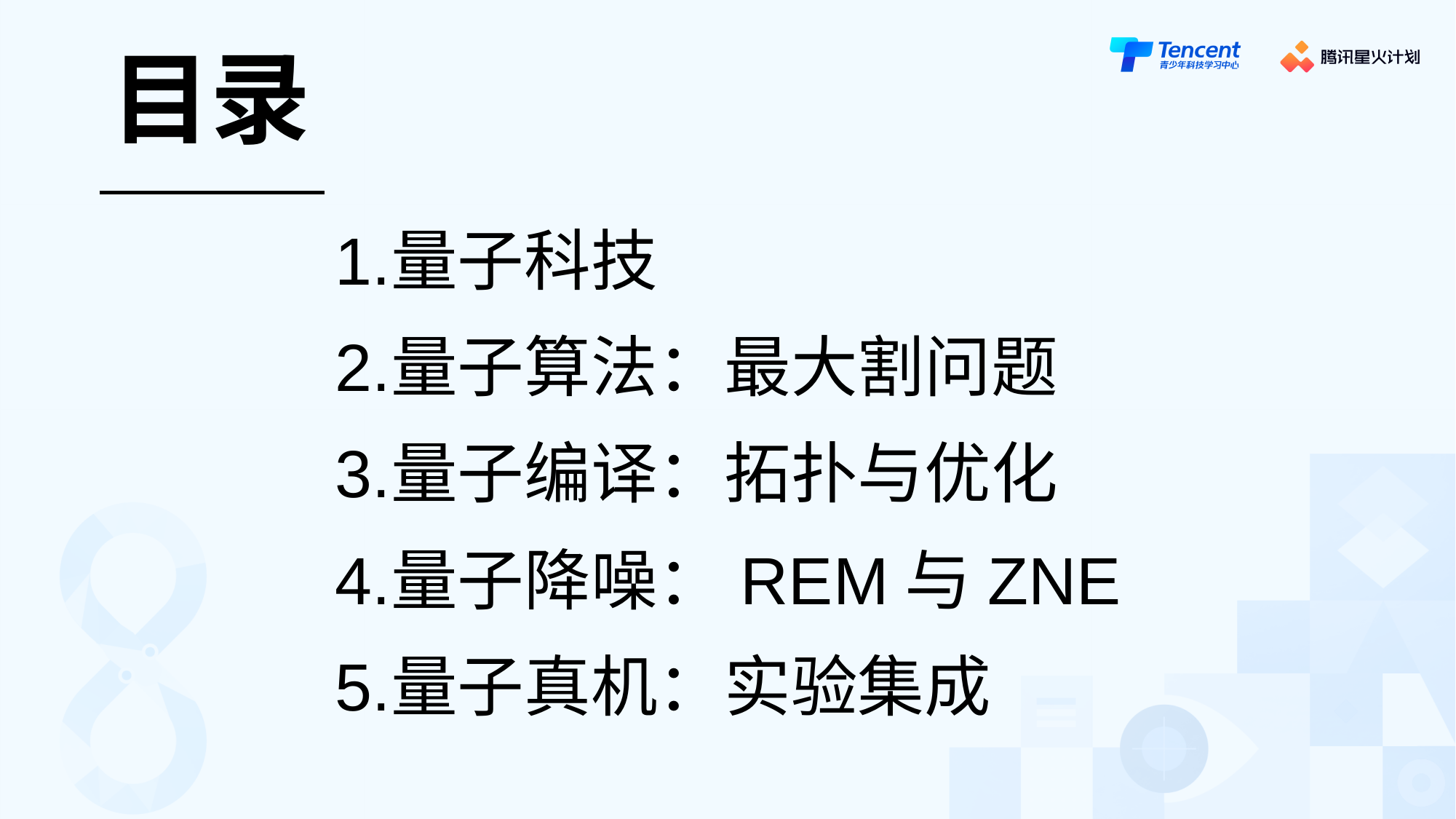

# 目录
量子科技
量子算法：最大割问题
量子编译：拓扑与优化
量子降噪：REM与ZNE
量子真机：实验集成